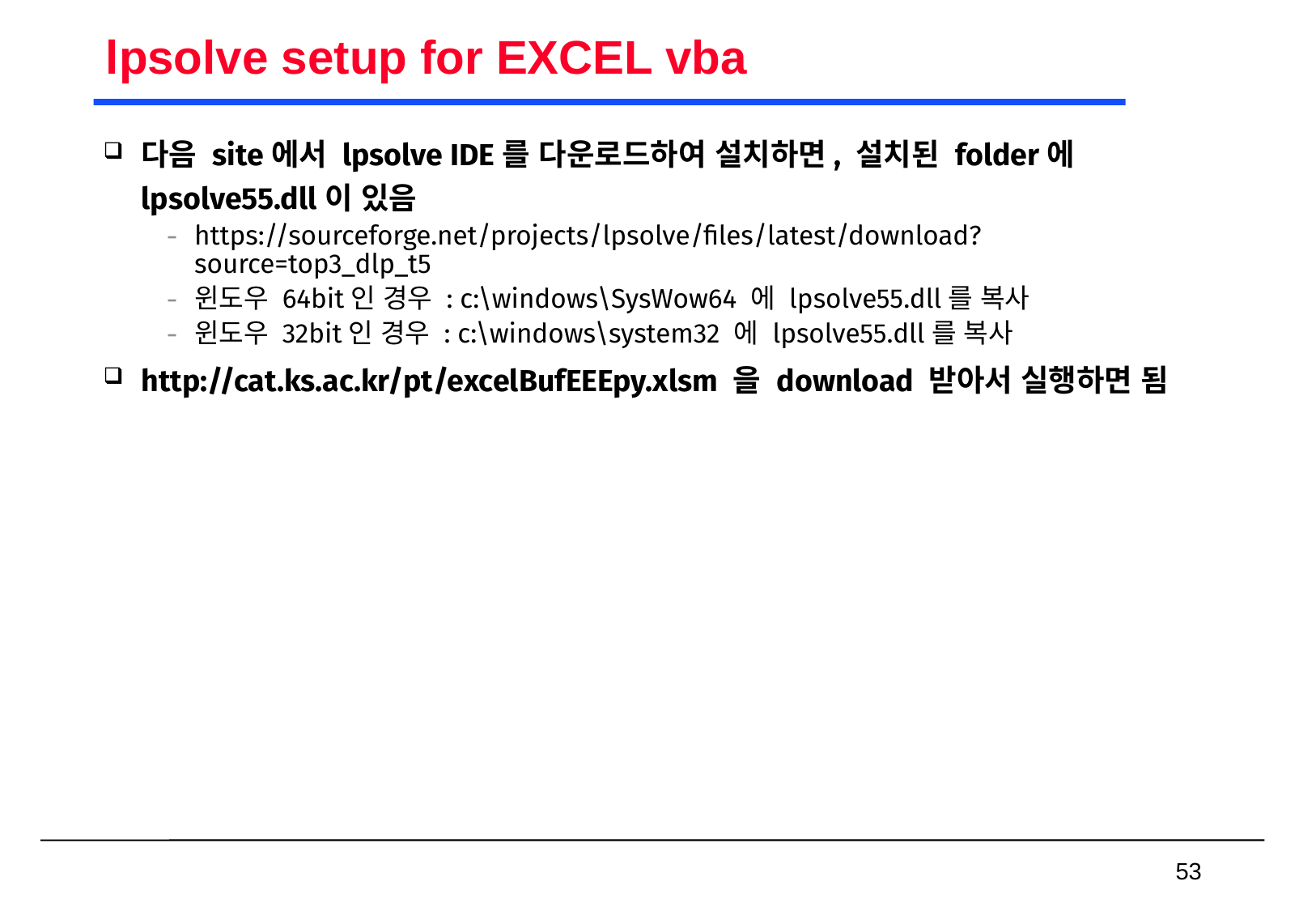

# lpsolve setup for EXCEL vba
다음 site에서 lpsolve IDE를 다운로드하여 설치하면, 설치된 folder에 lpsolve55.dll이 있음
https://sourceforge.net/projects/lpsolve/files/latest/download?source=top3_dlp_t5
윈도우 64bit인 경우 : c:\windows\SysWow64 에 lpsolve55.dll를 복사
윈도우 32bit인 경우 : c:\windows\system32 에 lpsolve55.dll를 복사
http://cat.ks.ac.kr/pt/excelBufEEEpy.xlsm 을 download 받아서 실행하면 됨

 53